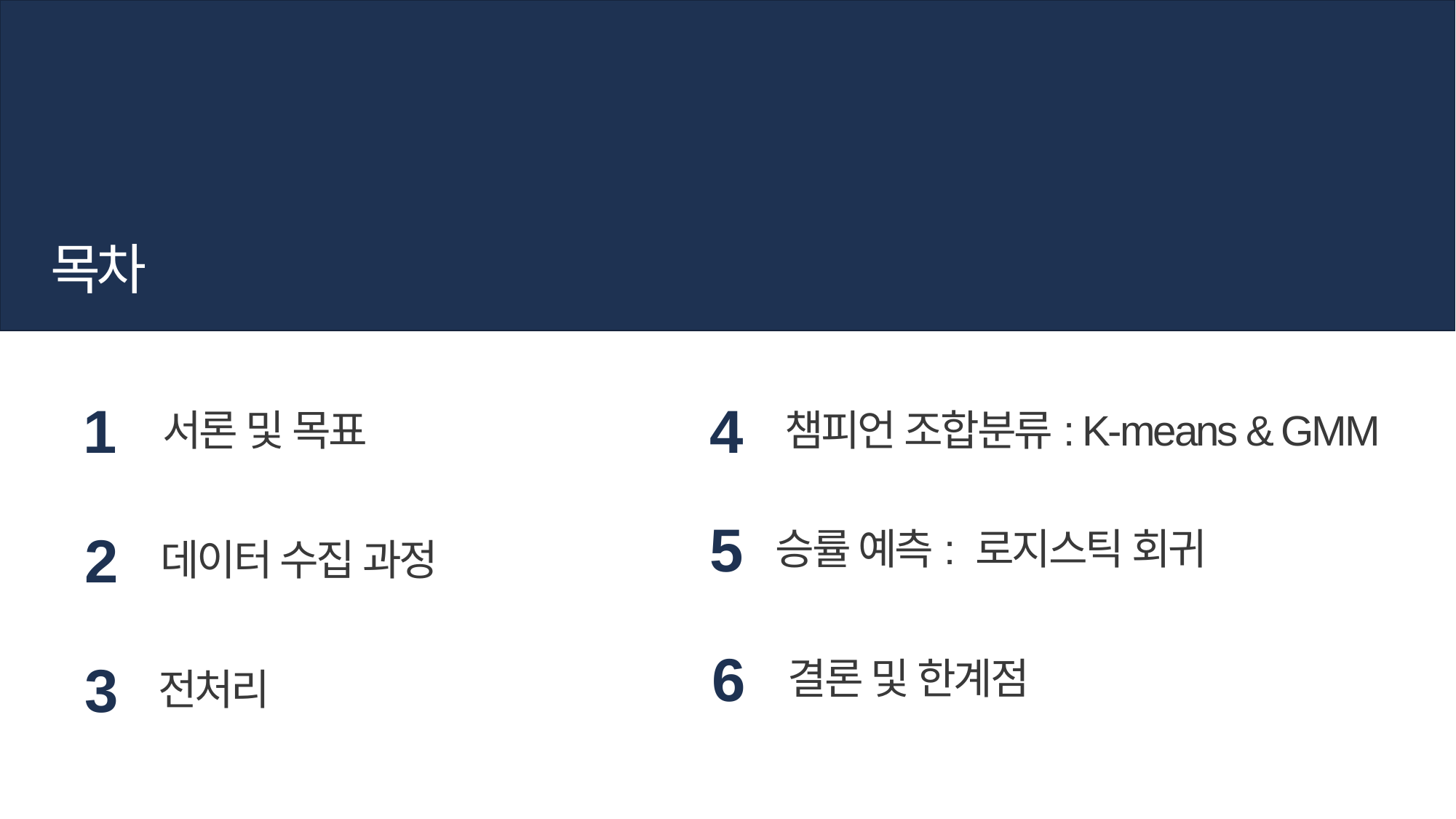

목차
1
서론 및 목표
4
챔피언 조합분류: K-means & GMM
5
승률 예측: 로지스틱 회귀
2
데이터 수집 과정
6
결론 및 한계점
3
전처리